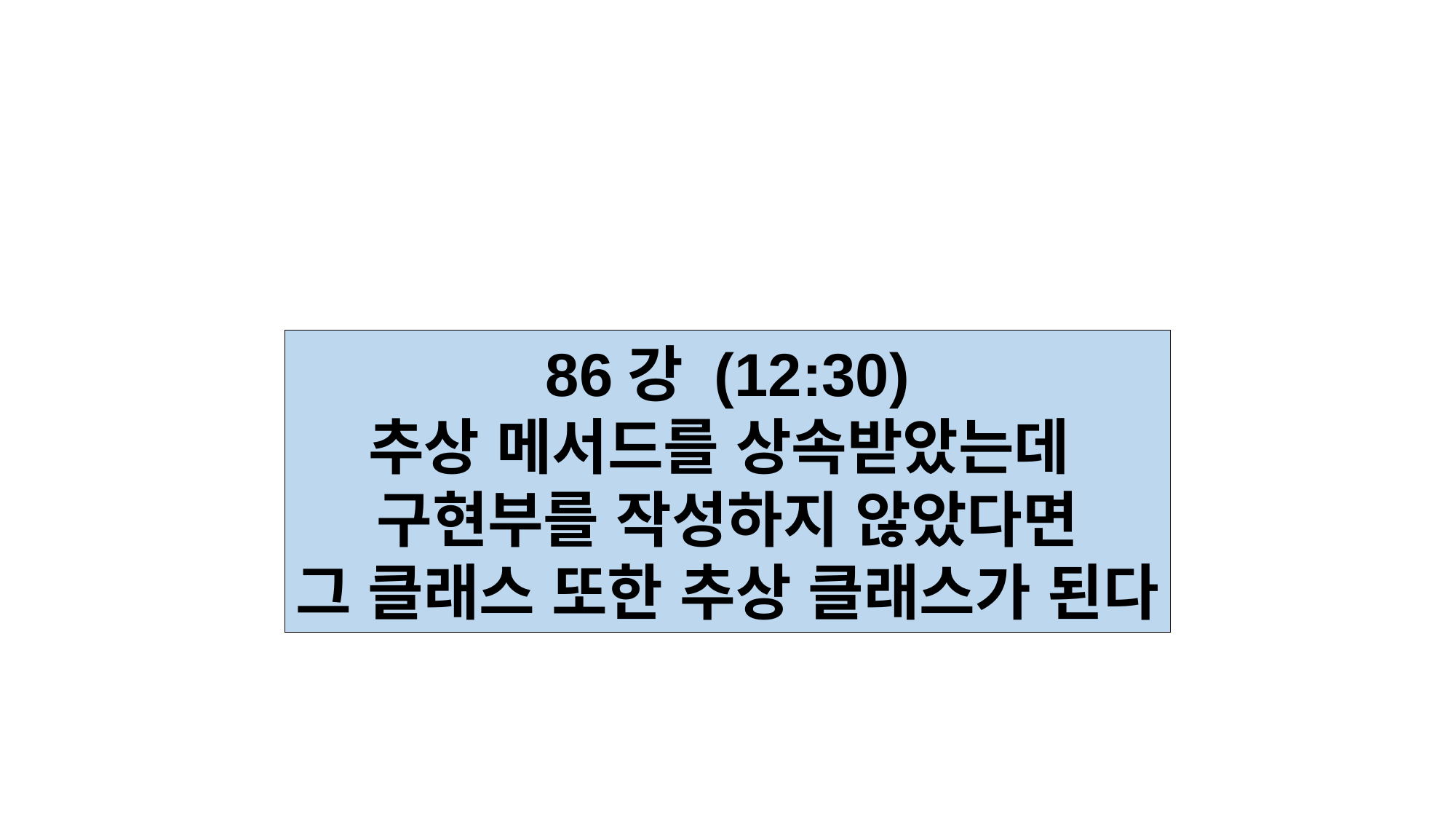

86강 (12:30)
추상 메서드를 상속받았는데
구현부를 작성하지 않았다면
그 클래스 또한 추상 클래스가 된다